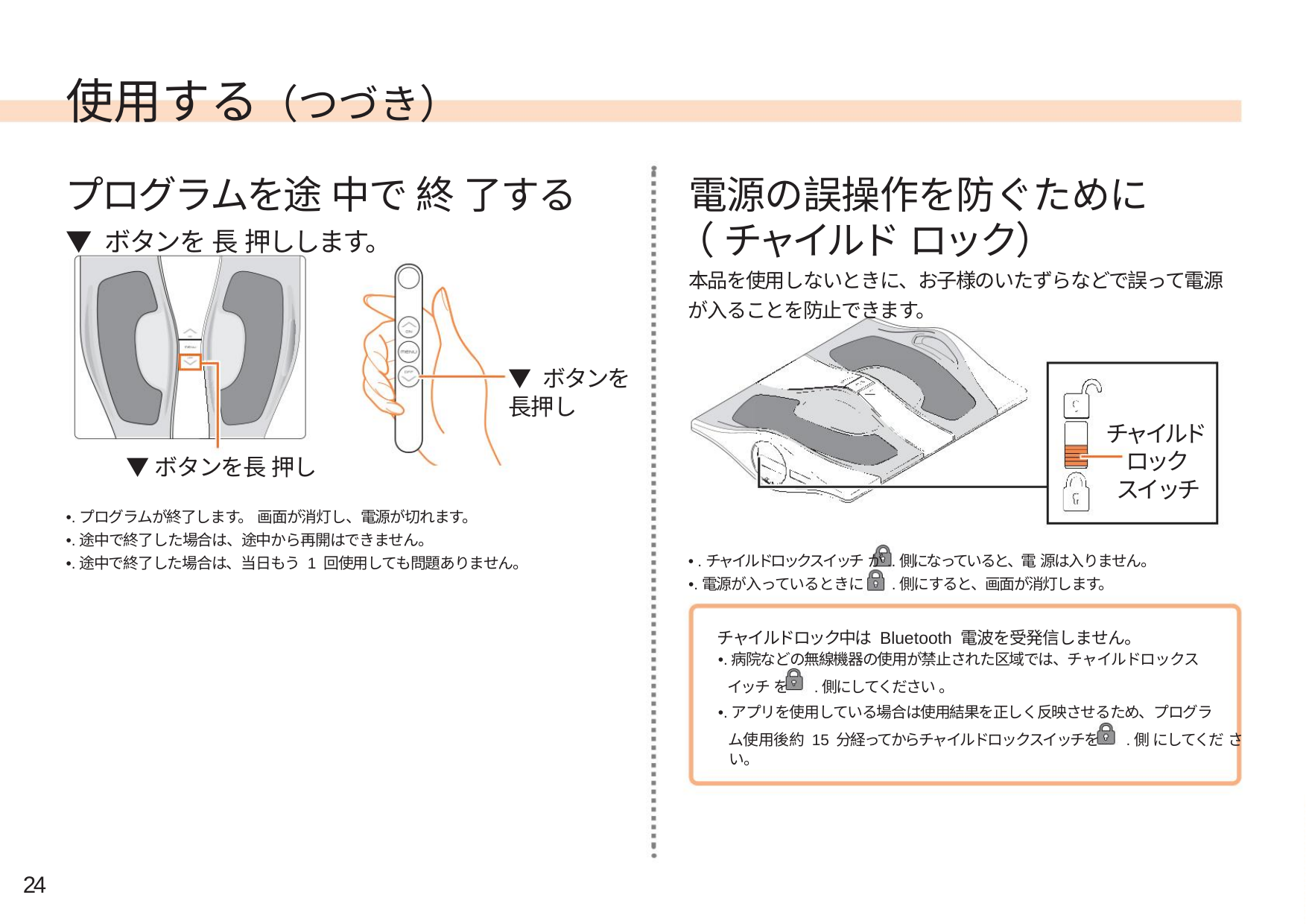

使用する（つづき）
プログラムを途 中で 終 了する
▼ ボタンを 長 押しします。
電源の誤操作を防ぐために
（ チャイルド ロック）
本品を使用しないときに、お子様のいたずらなどで誤って電源
が入ることを防止できます。
▼ ボタンを
長押し
チャイルド
ロック
▼ボタンを長 押し
スイッチ
•.プログラムが終了します。 画面が消灯し、電源が切れます。
•.途中で終了した場合は、途中から再開はできません。
•.途中で終了した場合は、当日もう 1 回使用しても問題ありません。
• .チャイルドロックスイッチ が..側になっていると、電 源は入りません。
•.電源が入っているときに .側にすると、画面が消灯します。
チャイルドロック中は Bluetooth 電波を受発信しません。
•.病院などの無線機器の使用が禁止された区域では、チャイルドロックス
イッチ を .側にしてください 。
•.アプリを使用している場合は使用結果を正しく反映させるため、プログラ
ム使用後約 15 分経ってからチャイルドロックスイッチを .側 にしてくだ さ
い。
24